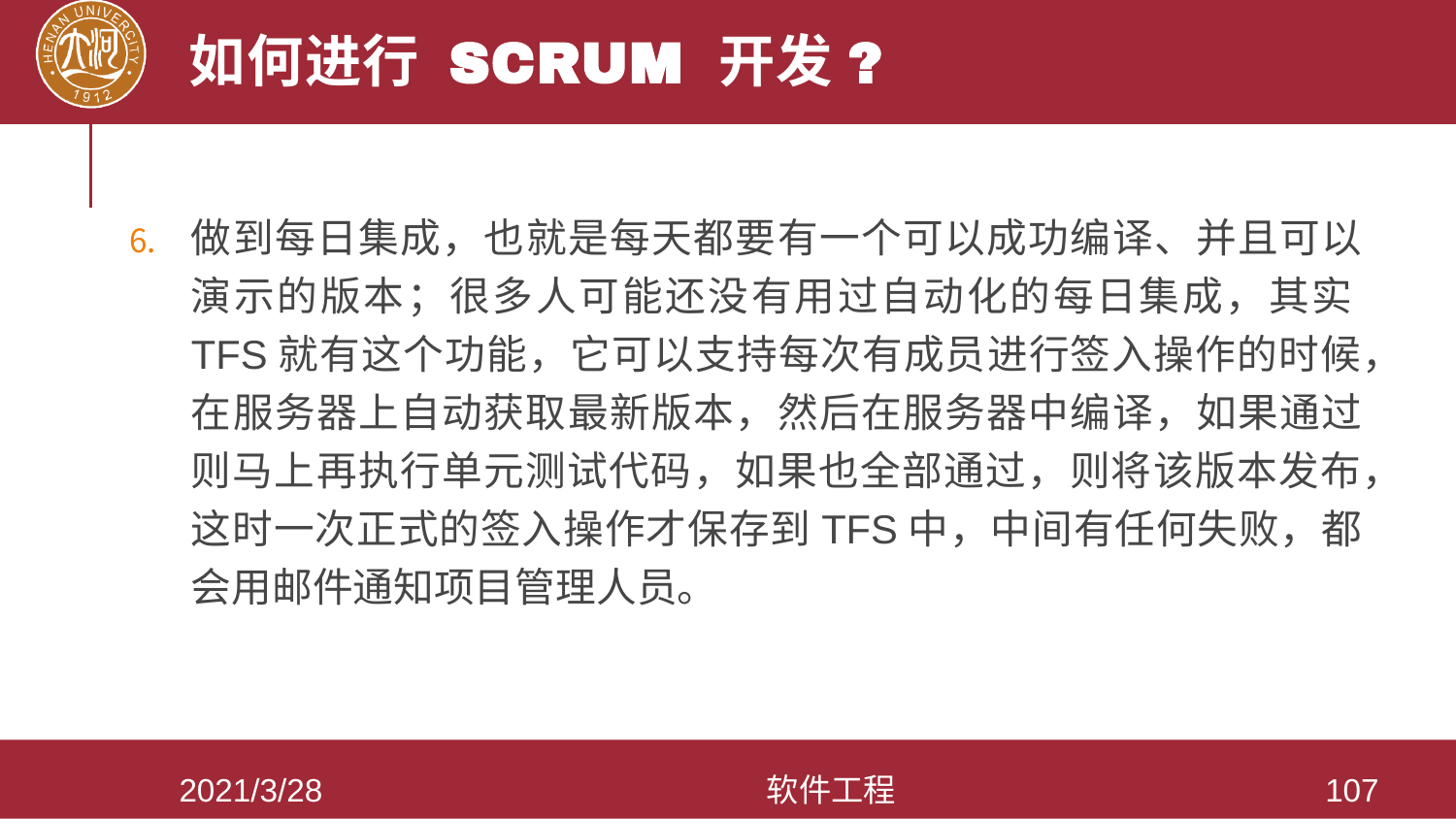

# 如何进行 Scrum 开发?
做到每日集成，也就是每天都要有一个可以成功编译、并且可以演示的版本；很多人可能还没有用过自动化的每日集成，其实TFS就有这个功能，它可以支持每次有成员进行签入操作的时候，在服务器上自动获取最新版本，然后在服务器中编译，如果通过则马上再执行单元测试代码，如果也全部通过，则将该版本发布，这时一次正式的签入操作才保存到TFS中，中间有任何失败，都会用邮件通知项目管理人员。
2021/3/28
软件工程
107